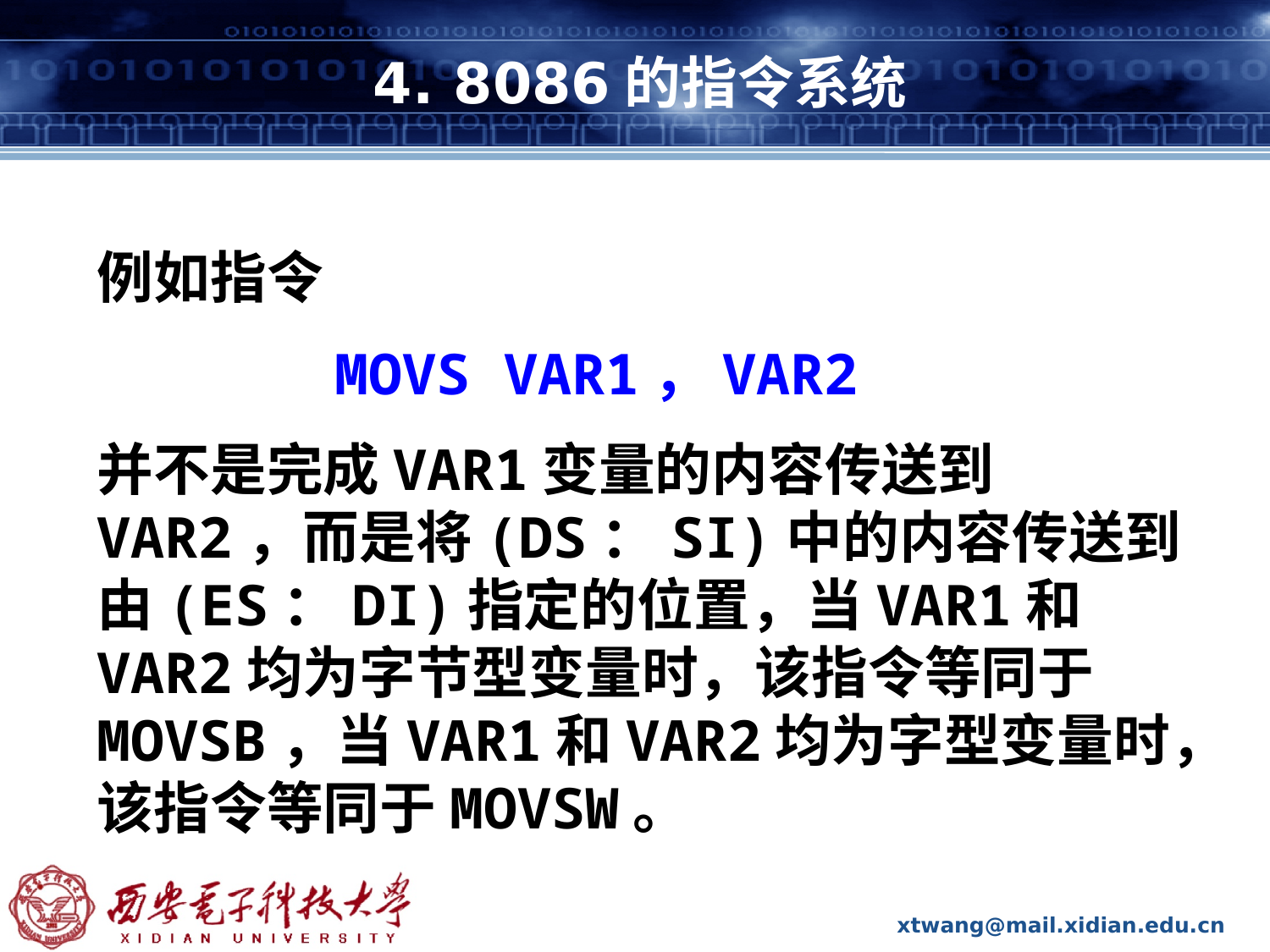

# 4. 8086的指令系统
例如指令
       MOVS VAR1，VAR2
并不是完成VAR1变量的内容传送到VAR2，而是将(DS：SI)中的内容传送到由(ES：DI)指定的位置，当VAR1和VAR2均为字节型变量时，该指令等同于MOVSB，当VAR1和VAR2均为字型变量时，该指令等同于MOVSW。